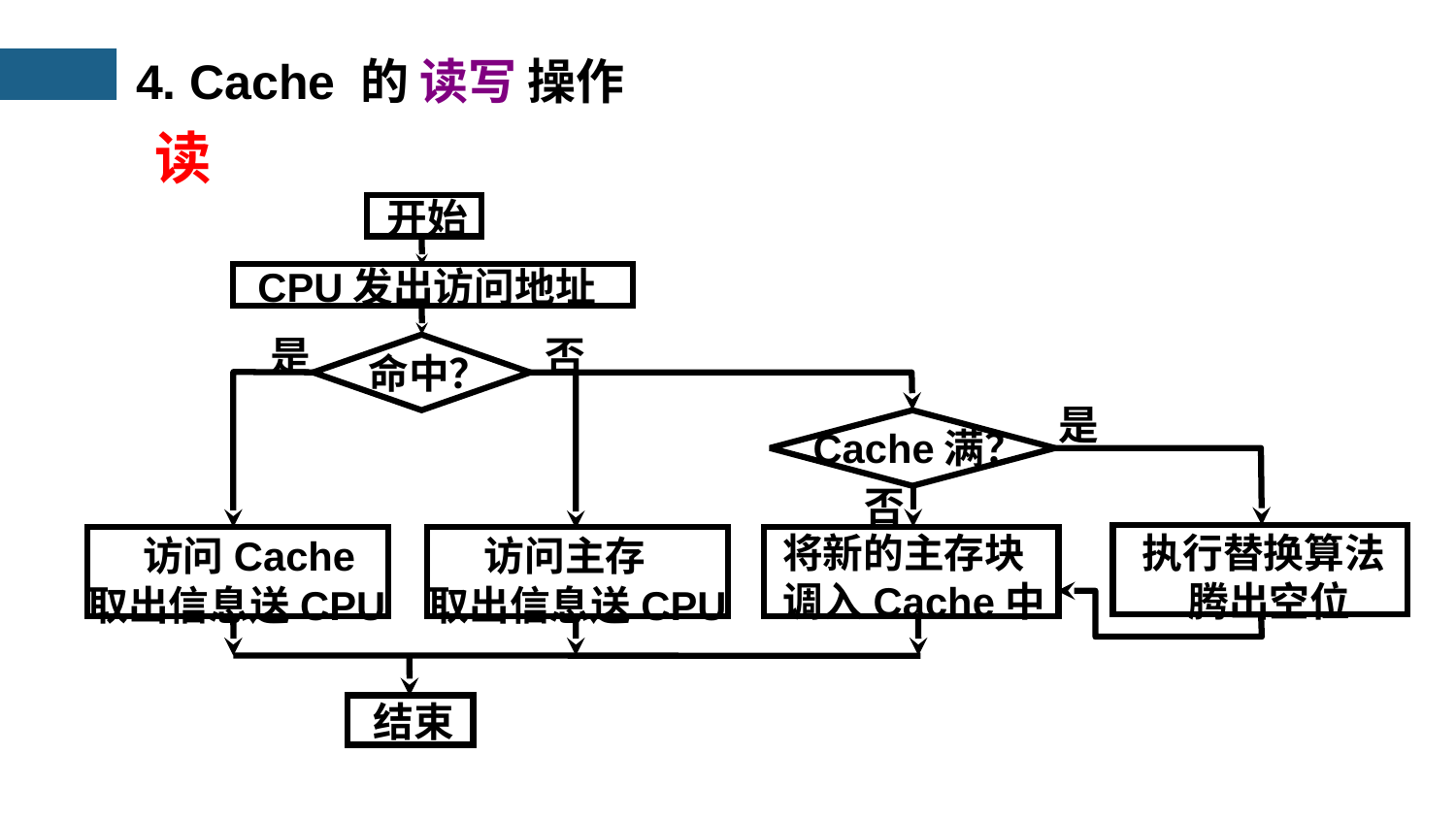

4. Cache 的 读写 操作
读
 开始

CPU发出访问地址

是
否

命中？

是

Cache满？

否

    访问Cache
取出信息送CPU
    访问主存
取出信息送CPU
执行替换算法
    腾出空位
将新的主存块
调入Cache中

 结束